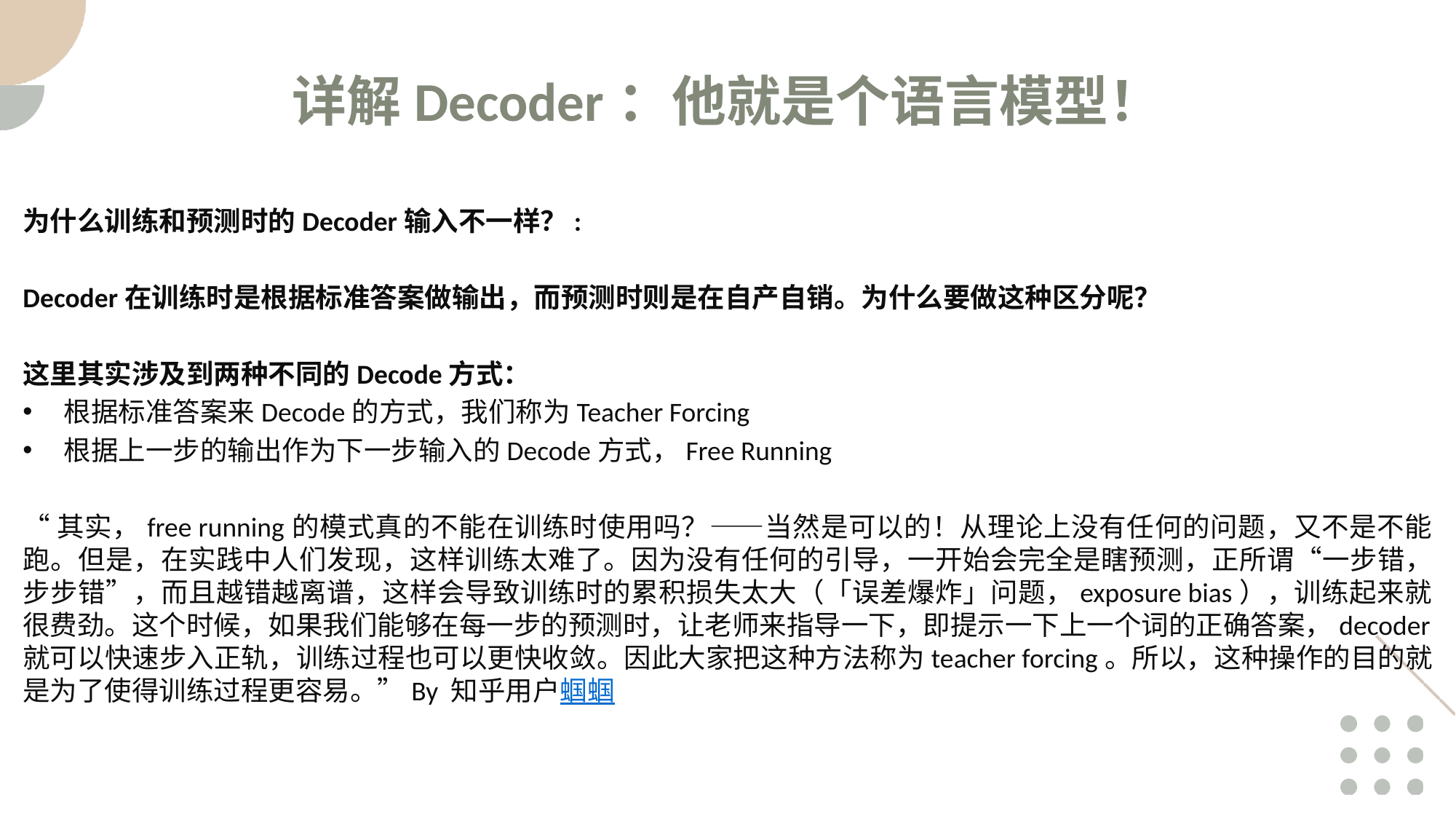

详解Decoder：他就是个语言模型！
为什么训练和预测时的Decoder输入不一样？:

Decoder在训练时是根据标准答案做输出，而预测时则是在自产自销。为什么要做这种区分呢？

这里其实涉及到两种不同的Decode方式：
根据标准答案来Decode的方式，我们称为Teacher Forcing
根据上一步的输出作为下一步输入的Decode方式，Free Running

“其实，free running的模式真的不能在训练时使用吗？——当然是可以的！从理论上没有任何的问题，又不是不能跑。但是，在实践中人们发现，这样训练太难了。因为没有任何的引导，一开始会完全是瞎预测，正所谓“一步错，步步错”，而且越错越离谱，这样会导致训练时的累积损失太大（「误差爆炸」问题，exposure bias），训练起来就很费劲。这个时候，如果我们能够在每一步的预测时，让老师来指导一下，即提示一下上一个词的正确答案，decoder就可以快速步入正轨，训练过程也可以更快收敛。因此大家把这种方法称为teacher forcing。所以，这种操作的目的就是为了使得训练过程更容易。”By 知乎用户蝈蝈